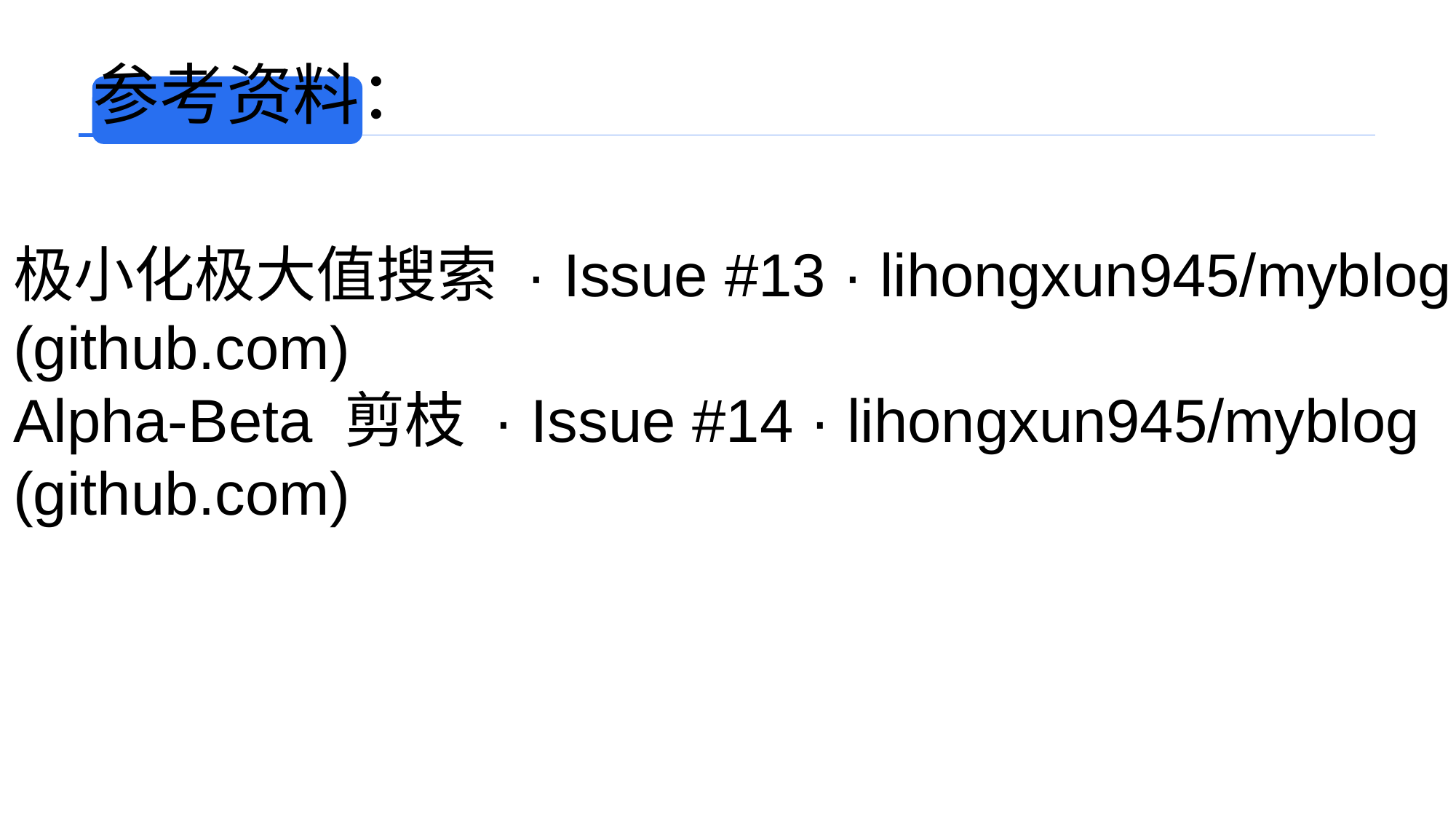

参考资料：

极小化极大值搜索 · Issue #13 · lihongxun945/myblog (github.com)
Alpha-Beta 剪枝 · Issue #14 · lihongxun945/myblog (github.com)